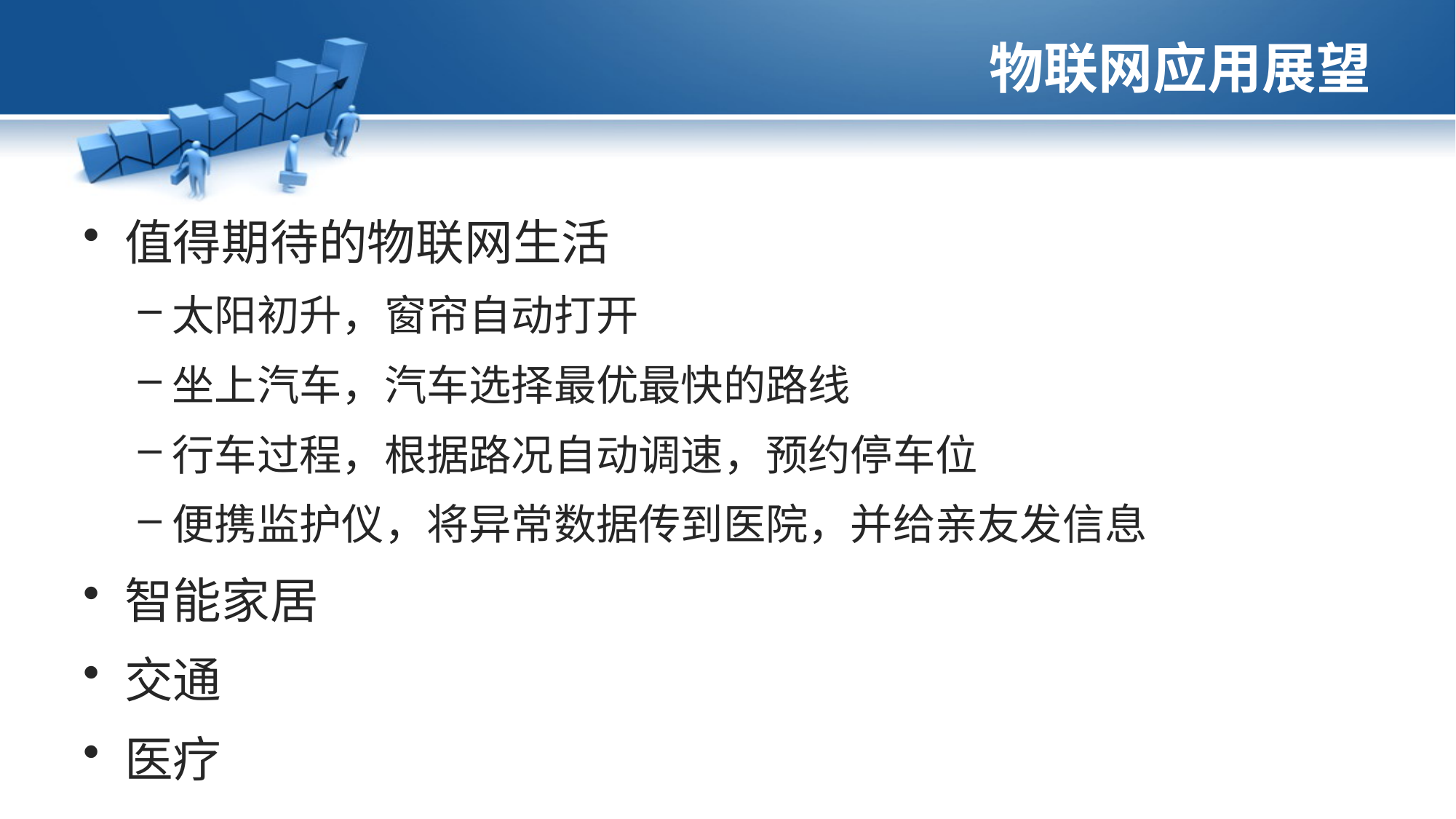

# 物联网应用展望
值得期待的物联网生活
太阳初升，窗帘自动打开
坐上汽车，汽车选择最优最快的路线
行车过程，根据路况自动调速，预约停车位
便携监护仪，将异常数据传到医院，并给亲友发信息
智能家居
交通
医疗